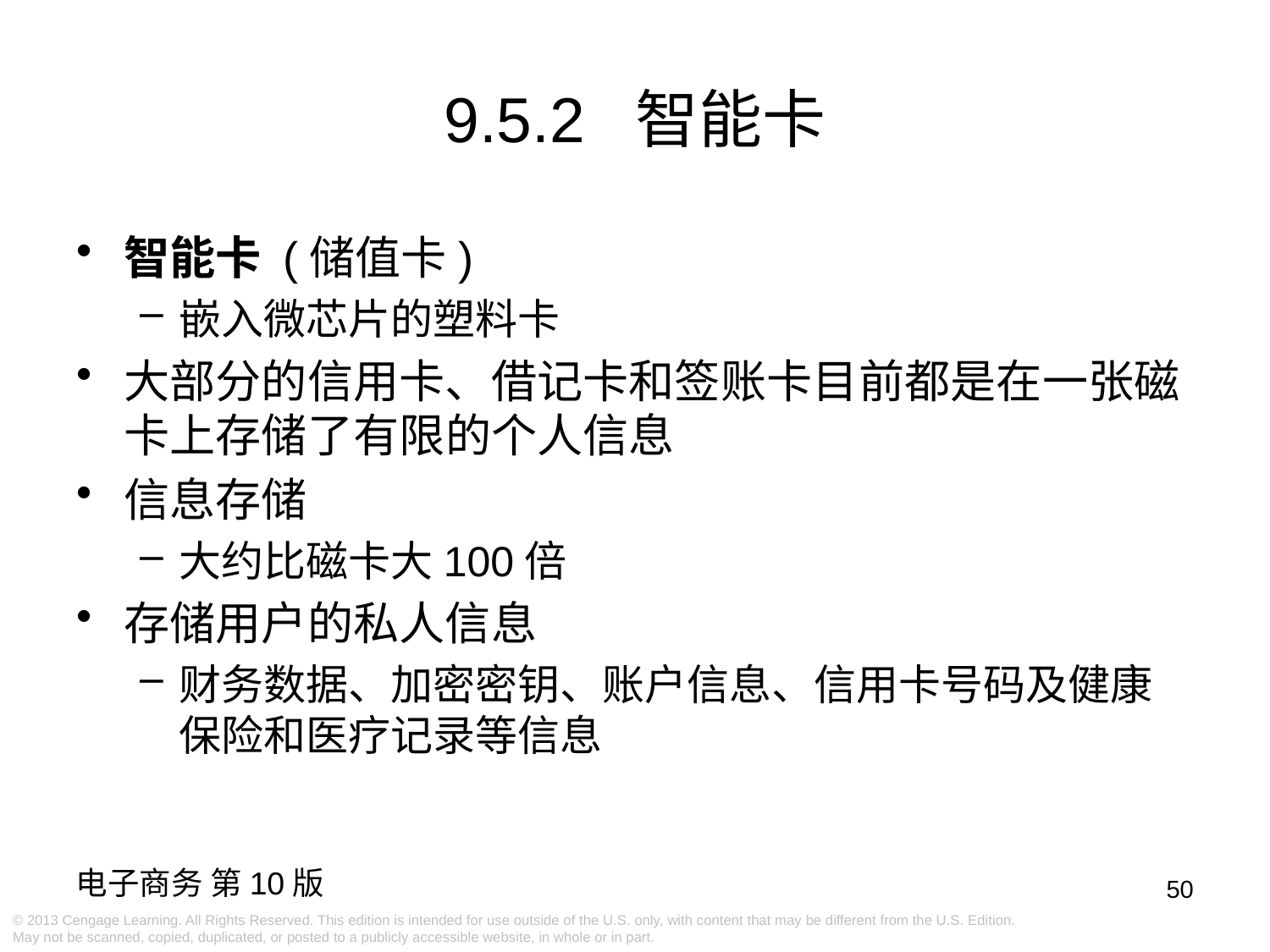

9.5.2  智能卡
智能卡 (储值卡)
嵌入微芯片的塑料卡
大部分的信用卡、借记卡和签账卡目前都是在一张磁卡上存储了有限的个人信息
信息存储
大约比磁卡大100倍
存储用户的私人信息
财务数据、加密密钥、账户信息、信用卡号码及健康保险和医疗记录等信息
50